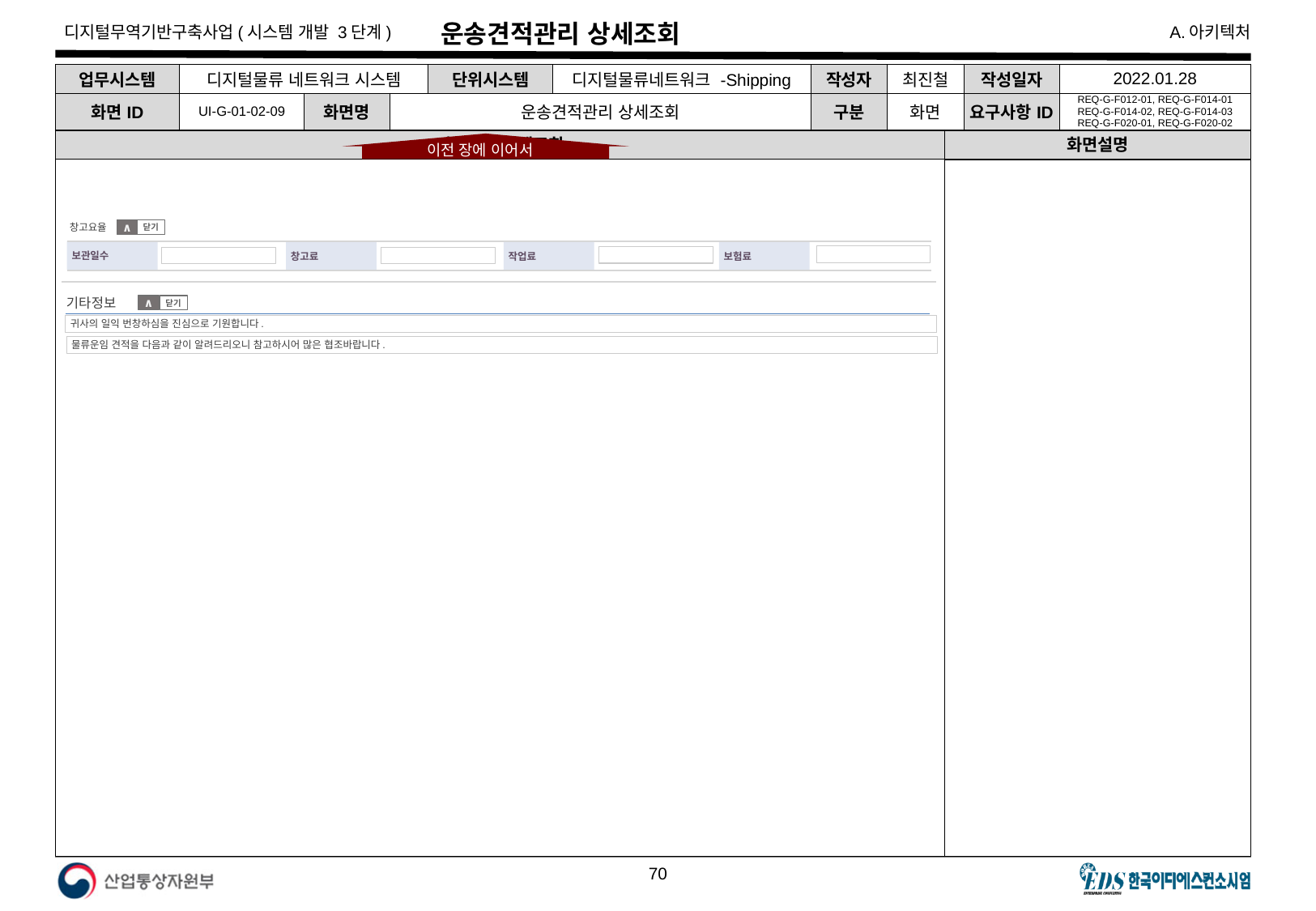

# 운송견적관리 상세조회
| 업무시스템 | 디지털물류 네트워크 시스템 |  |  | 단위시스템 | 디지털물류네트워크 -Shipping | 작성자 | 최진철 | 작성일자 | 2022.01.28 |
| --- | --- | --- | --- | --- | --- | --- | --- | --- | --- |
| 화면ID | UI-G-01-02-09 | 화면명 | 운송견적관리 상세조회 |  |  | 구분 | 화면 | 요구사항ID | REQ-G-F012-01, REQ-G-F014-01 REQ-G-F014-02, REQ-G-F014-03 REQ-G-F020-01, REQ-G-F020-02 |
견적관리 상세조회
화면설명

이전 장에 이어서

창고요율
닫기
∧
보관일수
창고료
보험료
작업료

기타정보
닫기
∧
귀사의 일익 번창하심을 진심으로 기원합니다.
물류운임 견적을 다음과 같이 알려드리오니 참고하시어 많은 협조바랍니다.